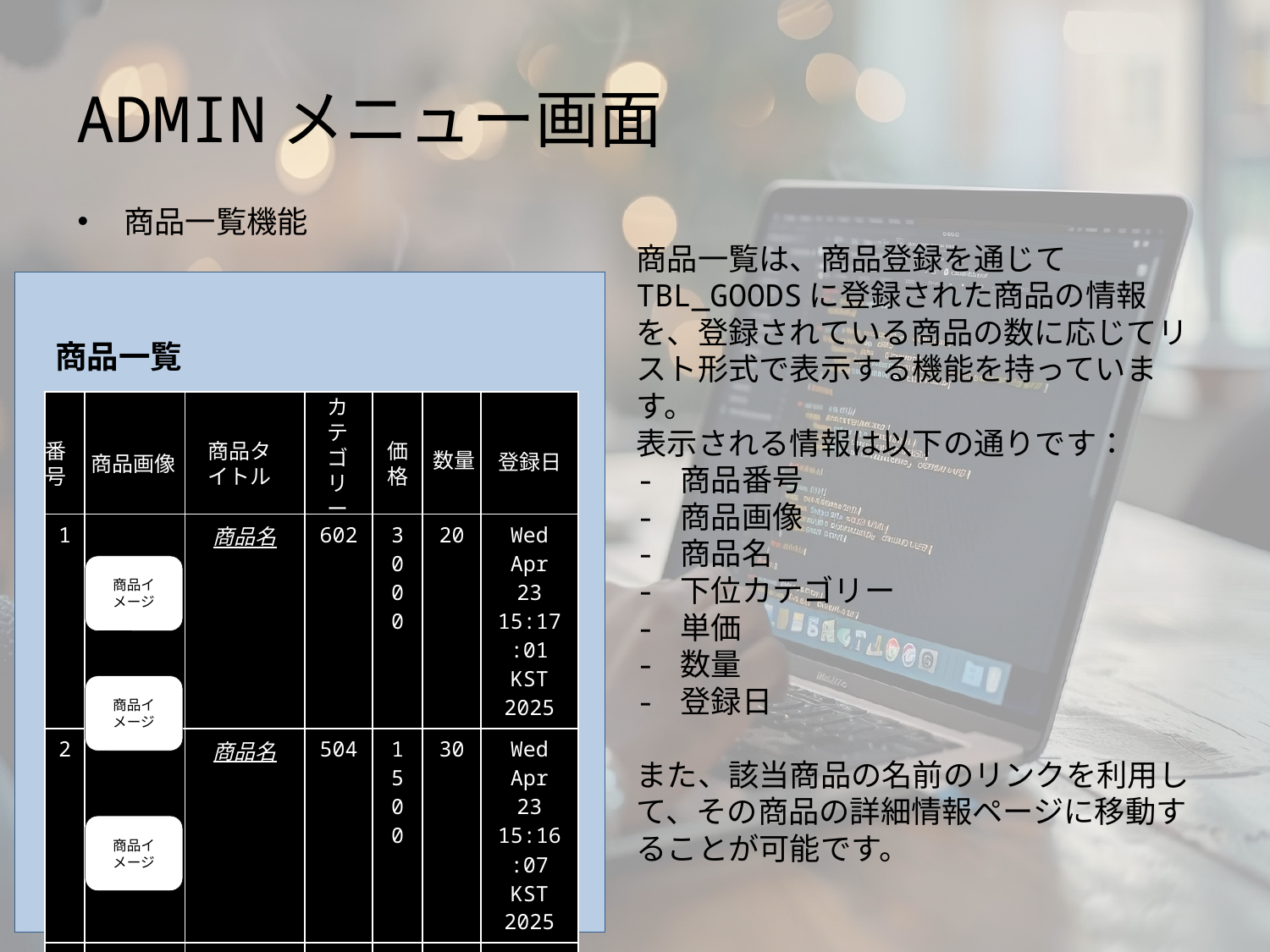

# ADMINメニュー画面
商品一覧機能

商品一覧は、商品登録を通じてTBL_GOODSに登録された商品の情報を、登録されている商品の数に応じてリスト形式で表示する機能を持っています。
表示される情報は以下の通りです：
- 商品番号
- 商品画像
- 商品名
- 下位カテゴリー
- 単価
- 数量
- 登録日

また、該当商品の名前のリンクを利用して、その商品の詳細情報ページに移動することが可能です。

商品一覧
カテゴリー
|  |  |  |  |  |  |  |
| --- | --- | --- | --- | --- | --- | --- |
| 1 |  | 商品名 | 602 | 3000 | 20 | Wed Apr 23 15:17:01 KST 2025 |
| 2 |  | 商品名 | 504 | 1500 | 30 | Wed Apr 23 15:16:07 KST 2025 |
| 3 |  | 商品名 | 601 | 1000 | 10 | Wed Apr 23 15:15:06 KST 2025 |
価格
商品タイトル
番号
数量
登録日
商品画像
商品イメージ
商品イメージ
商品イメージ